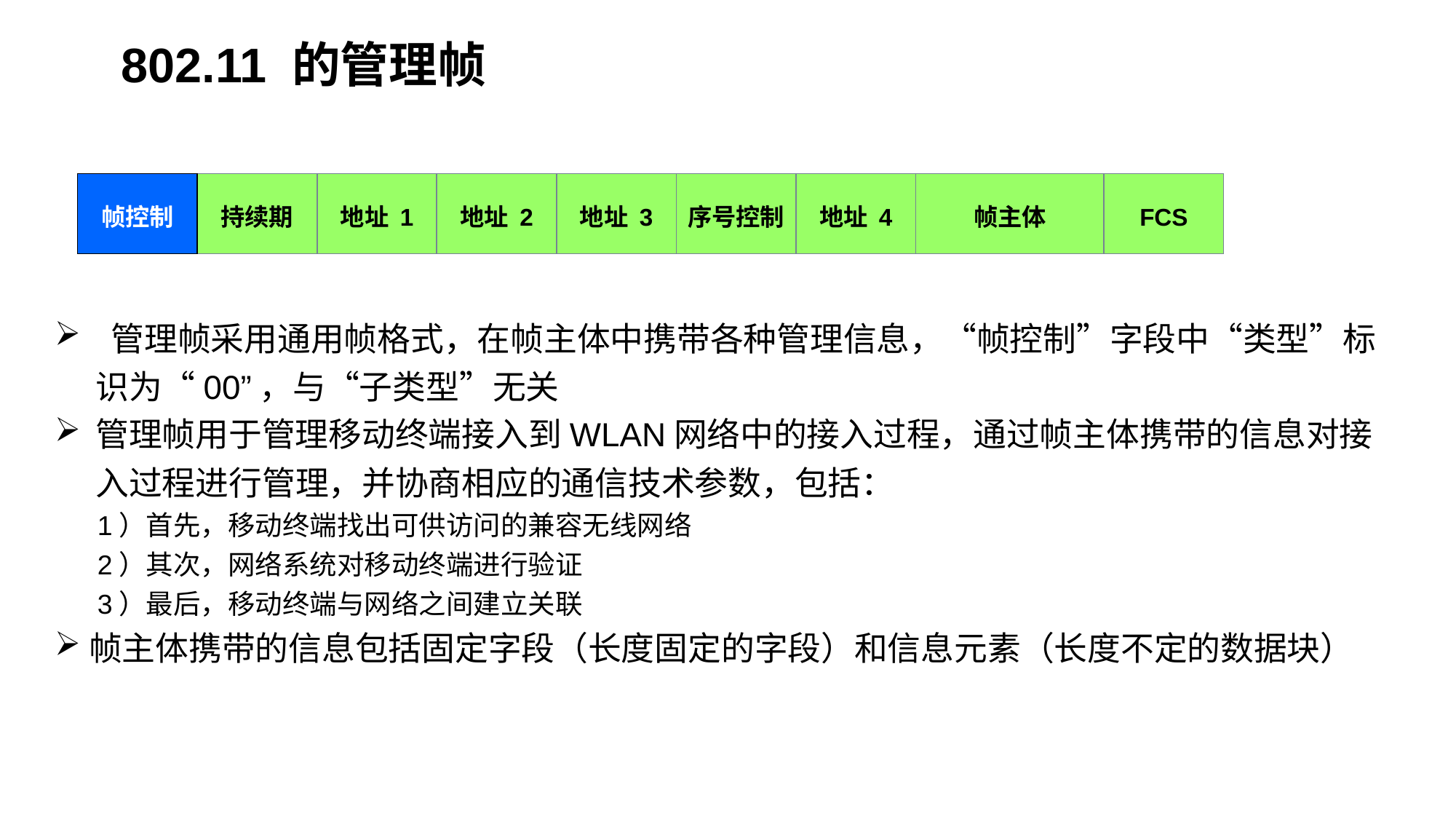

802.11 的管理帧
9.1.4  802.11 局域网的 MAC 帧
帧控制
持续期
地址 1
地址 2
地址 3
序号控制
地址 4
帧主体
FCS

 管理帧采用通用帧格式，在帧主体中携带各种管理信息，“帧控制”字段中“类型”标识为“00”，与“子类型”无关
管理帧用于管理移动终端接入到WLAN网络中的接入过程，通过帧主体携带的信息对接入过程进行管理，并协商相应的通信技术参数，包括：
1）首先，移动终端找出可供访问的兼容无线网络
2）其次，网络系统对移动终端进行验证
3）最后，移动终端与网络之间建立关联
帧主体携带的信息包括固定字段（长度固定的字段）和信息元素（长度不定的数据块）